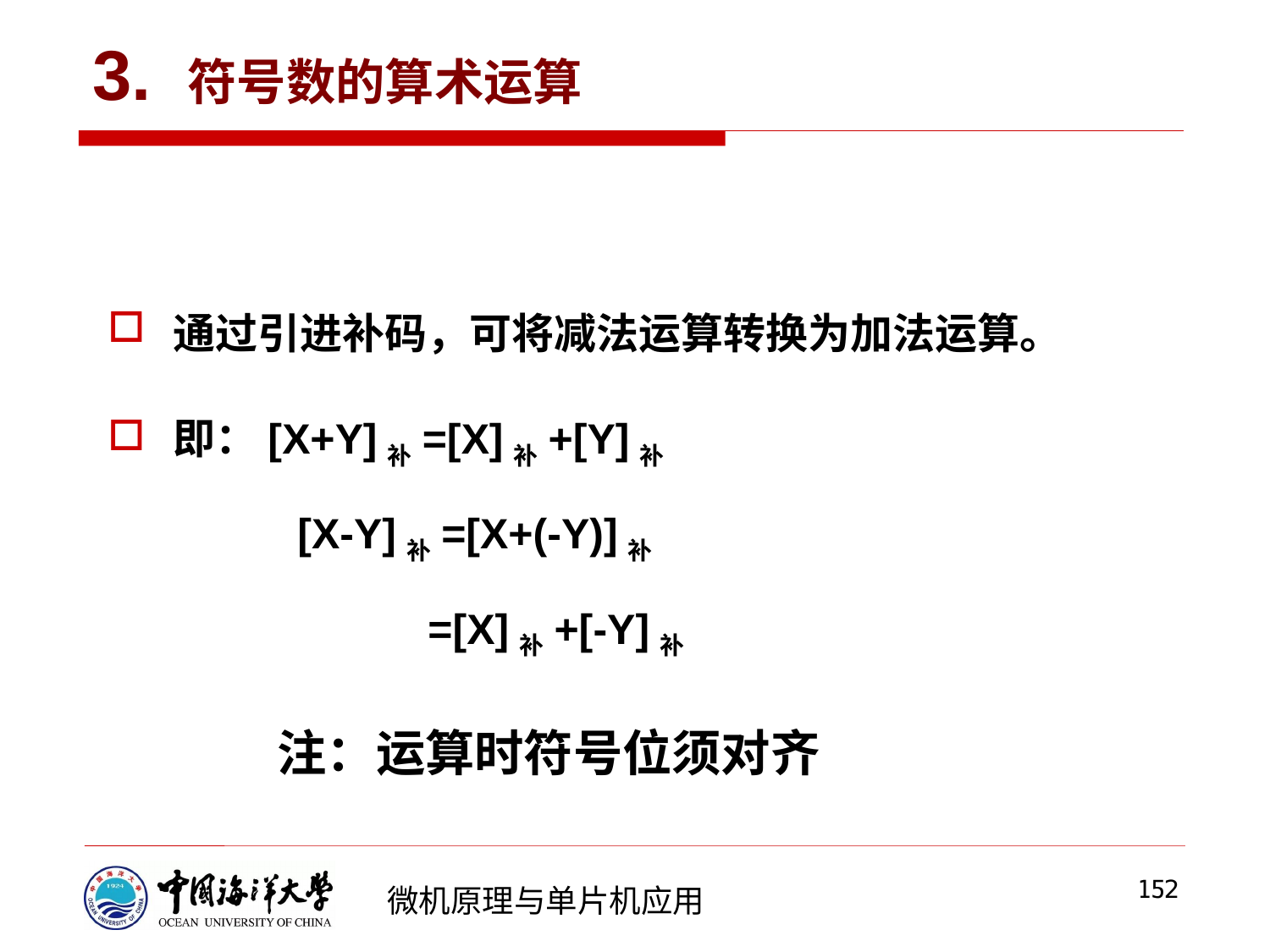

# 3. 符号数的算术运算
通过引进补码，可将减法运算转换为加法运算。
即：[X+Y]补=[X]补+[Y]补
                [X-Y]补=[X+(-Y)]补
                           =[X]补+[-Y]补
注：运算时符号位须对齐
152